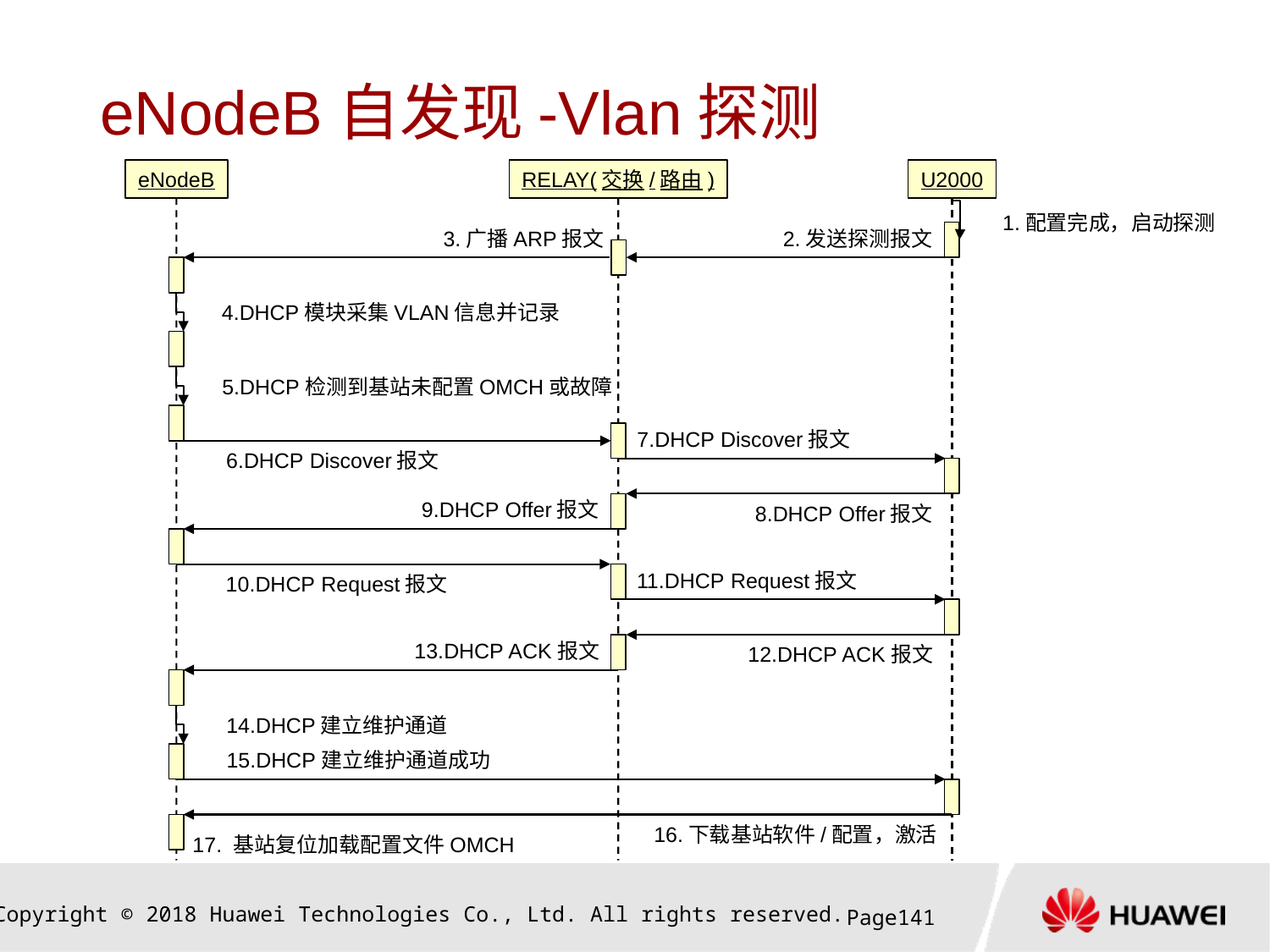

# eNodeB自发现-Vlan探测
eNodeB
RELAY(交换/路由)
U2000
1.配置完成，启动探测
3.广播ARP报文
2.发送探测报文

4.DHCP模块采集VLAN信息并记录

5.DHCP检测到基站未配置OMCH或故障

7.DHCP Discover报文

6.DHCP Discover报文

9.DHCP Offer报文

8.DHCP Offer报文

11.DHCP Request报文
10.DHCP Request报文

13.DHCP ACK报文

12.DHCP ACK报文

14.DHCP建立维护通道
15.DHCP建立维护通道成功

16.下载基站软件/配置，激活

17. 基站复位加载配置文件OMCH
Page141